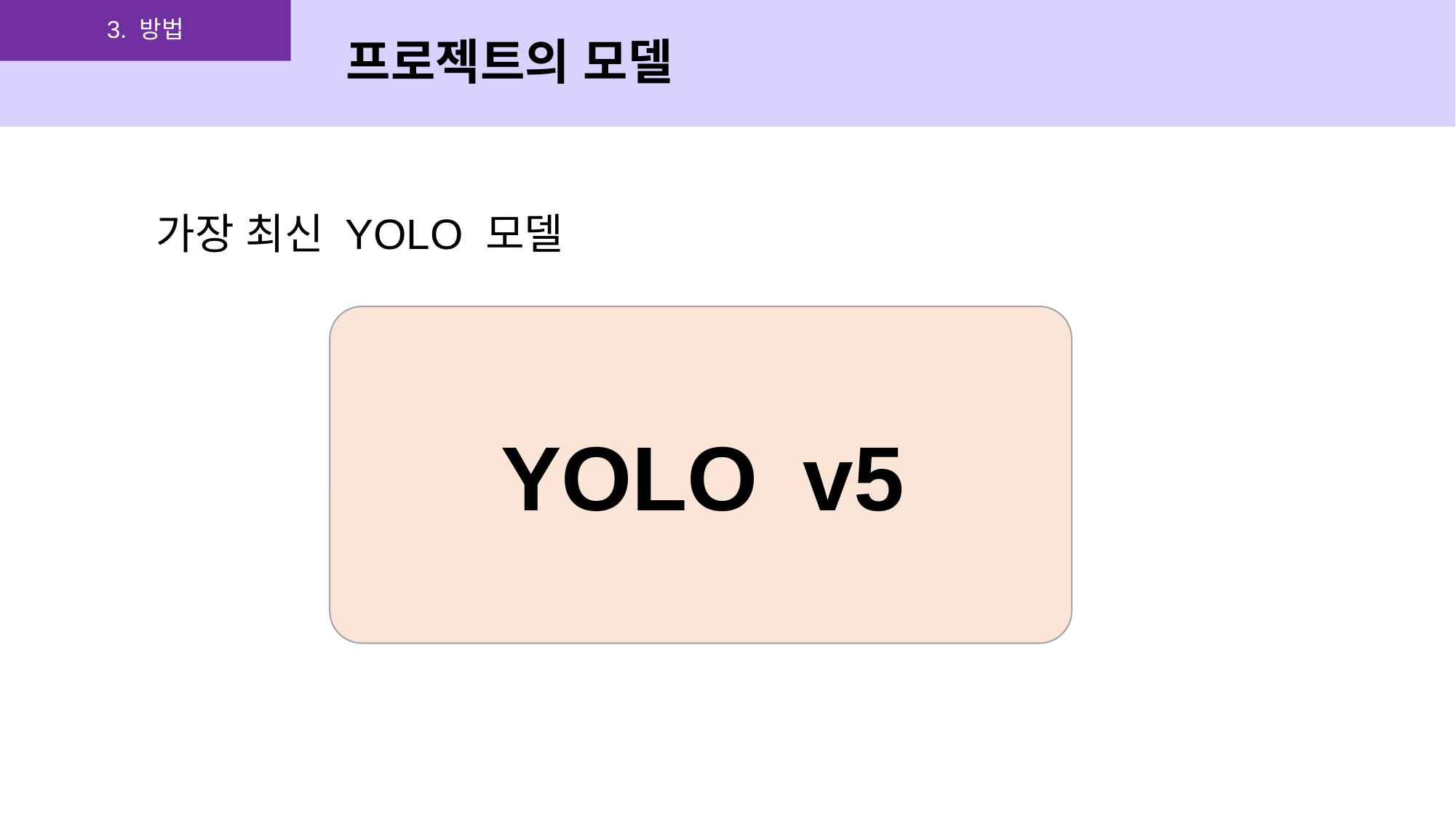

3. 방법
프로젝트의 모델
가장 최신 YOLO 모델

YOLO
v5